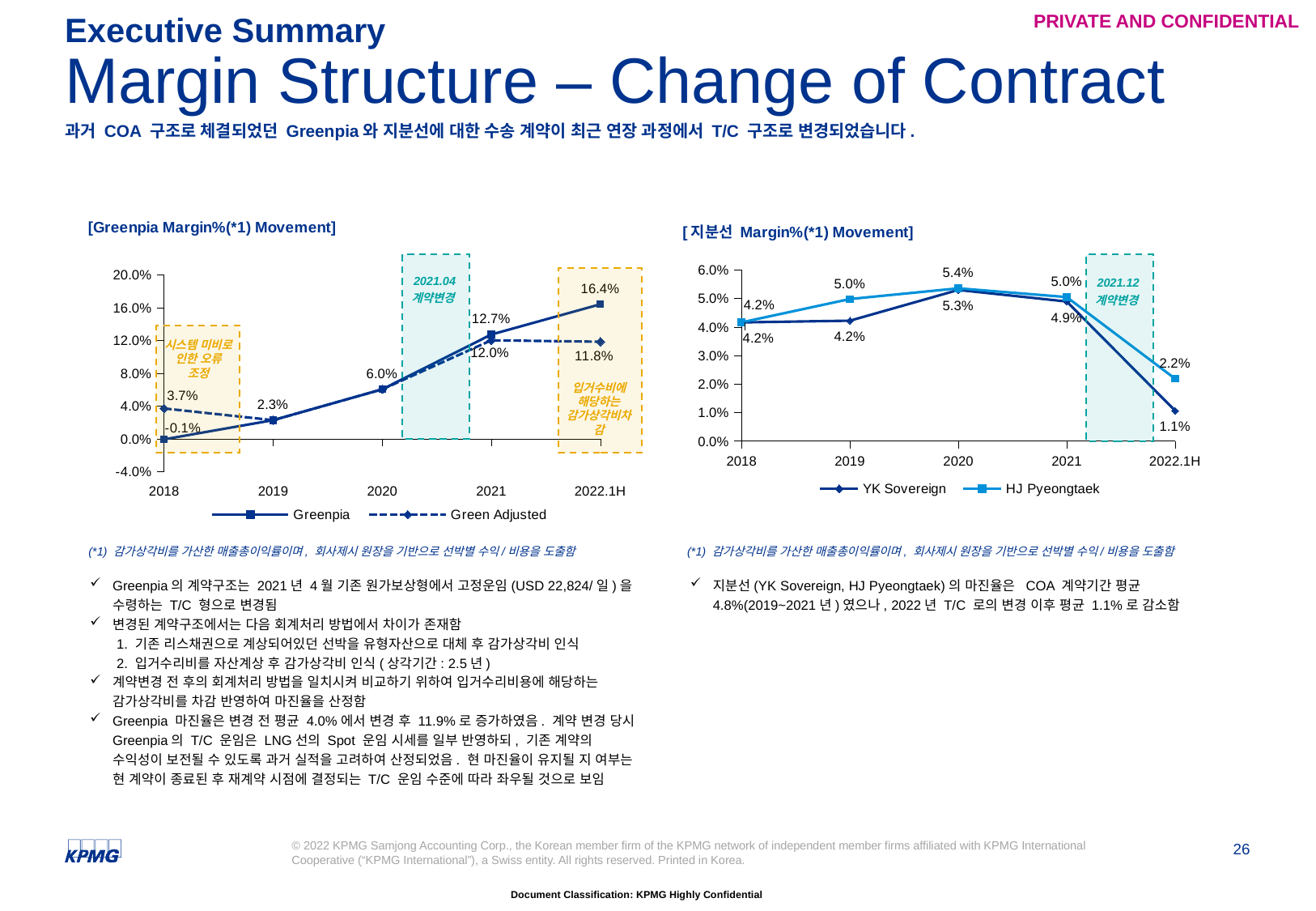

Executive Summary
# Margin Structure – Change of Contract
과거 COA 구조로 체결되었던 Greenpia와 지분선에 대한 수송 계약이 최근 연장 과정에서 T/C 구조로 변경되었습니다.

### Chart: [지분선 Margin%(*1) Movement]

| Category | YK Sovereign | HJ Pyeongtaek |
|---|---|---|
| 2018 | 0.04161116763331378 | 0.0416273916219035 |
| 2019 | 0.042201506786080416 | 0.049807377536696174 |
| 2020 | 0.05299005816297374 | 0.05355837003117454 |
| 2021 | 0.048934212809876566 | 0.050481716630583366 |
| 2022.1H | 0.0106452428911151 | 0.021840322371041224 |

### Chart: [Greenpia Margin%(*1) Movement]

| Category | Greenpia | Green Adjusted |
|---|---|---|
| 2018 | -0.0006163100266552646 | 0.037 |
| 2019 | 0.02272115003749629 | 0.02272115003749629 |
| 2020 | 0.060321330821366974 | 0.060321330821366974 |
| 2021 | 0.12715831178337664 | 0.12010857018149117 |
| 2022.1H | 0.16409800581668513 | 0.11840493508012358 |
2021.12
계약변경

2021.04
계약변경

시스템 미비로 인한 오류 조정

입거수비에 해당하는 감가상각비차감
(*1) 감가상각비를 가산한 매출총이익률이며, 회사제시 원장을 기반으로 선박별 수익/비용을 도출함
(*1) 감가상각비를 가산한 매출총이익률이며, 회사제시 원장을 기반으로 선박별 수익/비용을 도출함
Greenpia의 계약구조는 2021년 4월 기존 원가보상형에서 고정운임(USD 22,824/일)을 수령하는 T/C 형으로 변경됨
변경된 계약구조에서는 다음 회계처리 방법에서 차이가 존재함
       1. 기존 리스채권으로 계상되어있던 선박을 유형자산으로 대체 후 감가상각비 인식
       2. 입거수리비를 자산계상 후 감가상각비 인식(상각기간: 2.5년)
계약변경 전 후의 회계처리 방법을 일치시켜 비교하기 위하여 입거수리비용에 해당하는 감가상각비를 차감 반영하여 마진율을 산정함
Greenpia 마진율은 변경 전 평균 4.0%에서 변경 후 11.9%로 증가하였음. 계약 변경 당시 Greenpia의 T/C 운임은 LNG선의 Spot 운임 시세를 일부 반영하되, 기존 계약의 수익성이 보전될 수 있도록 과거 실적을 고려하여 산정되었음. 현 마진율이 유지될 지 여부는 현 계약이 종료된 후 재계약 시점에 결정되는 T/C 운임 수준에 따라 좌우될 것으로 보임
지분선(YK Sovereign, HJ Pyeongtaek)의 마진율은  COA 계약기간 평균 4.8%(2019~2021년)였으나, 2022년 T/C 로의 변경 이후 평균 1.1%로 감소함